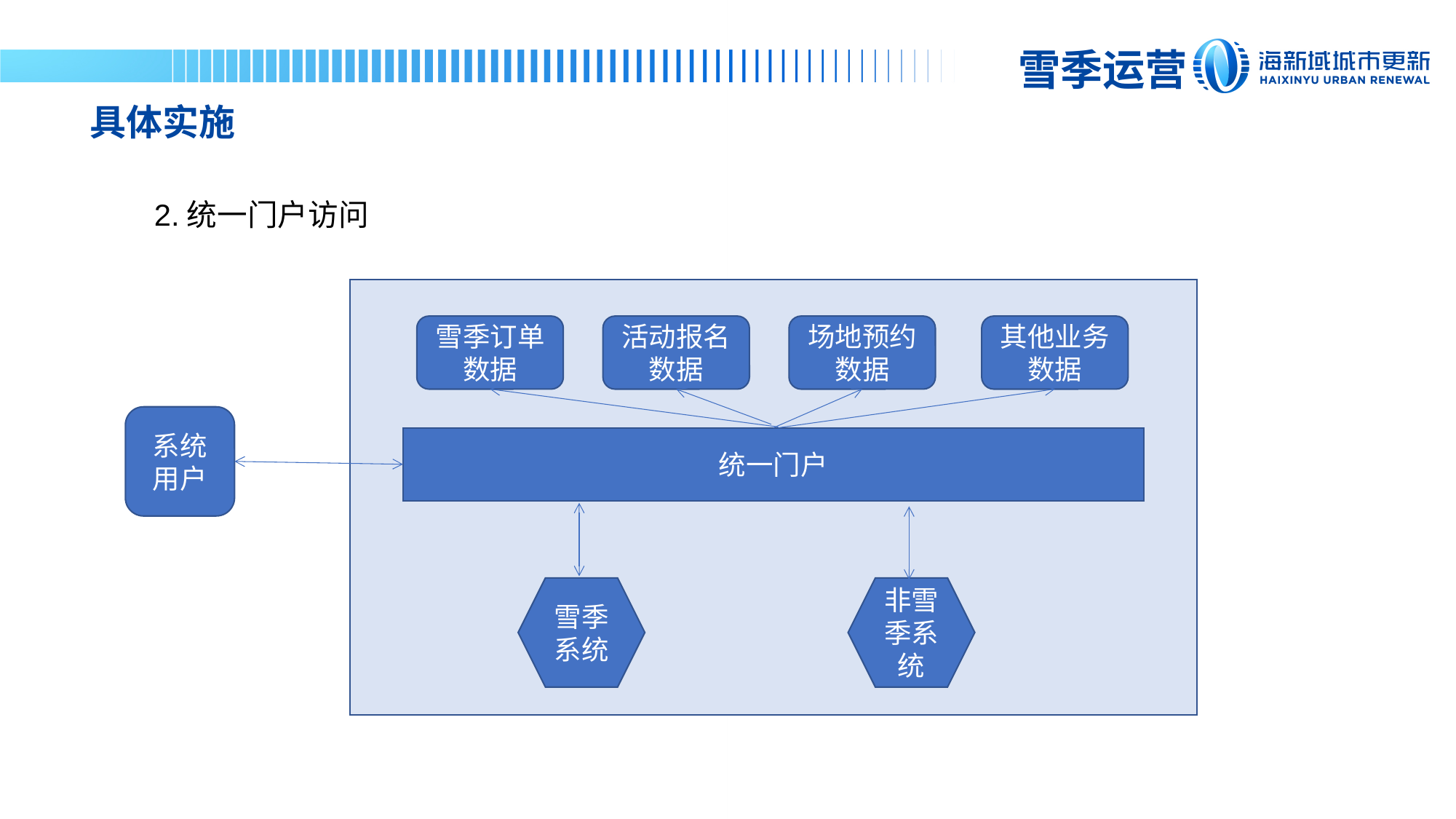

雪季运营
具体实施
2.统一门户访问

雪季订单数据
活动报名数据
场地预约数据
其他业务数据
系统用户
统一门户
雪季系统
非雪季系统